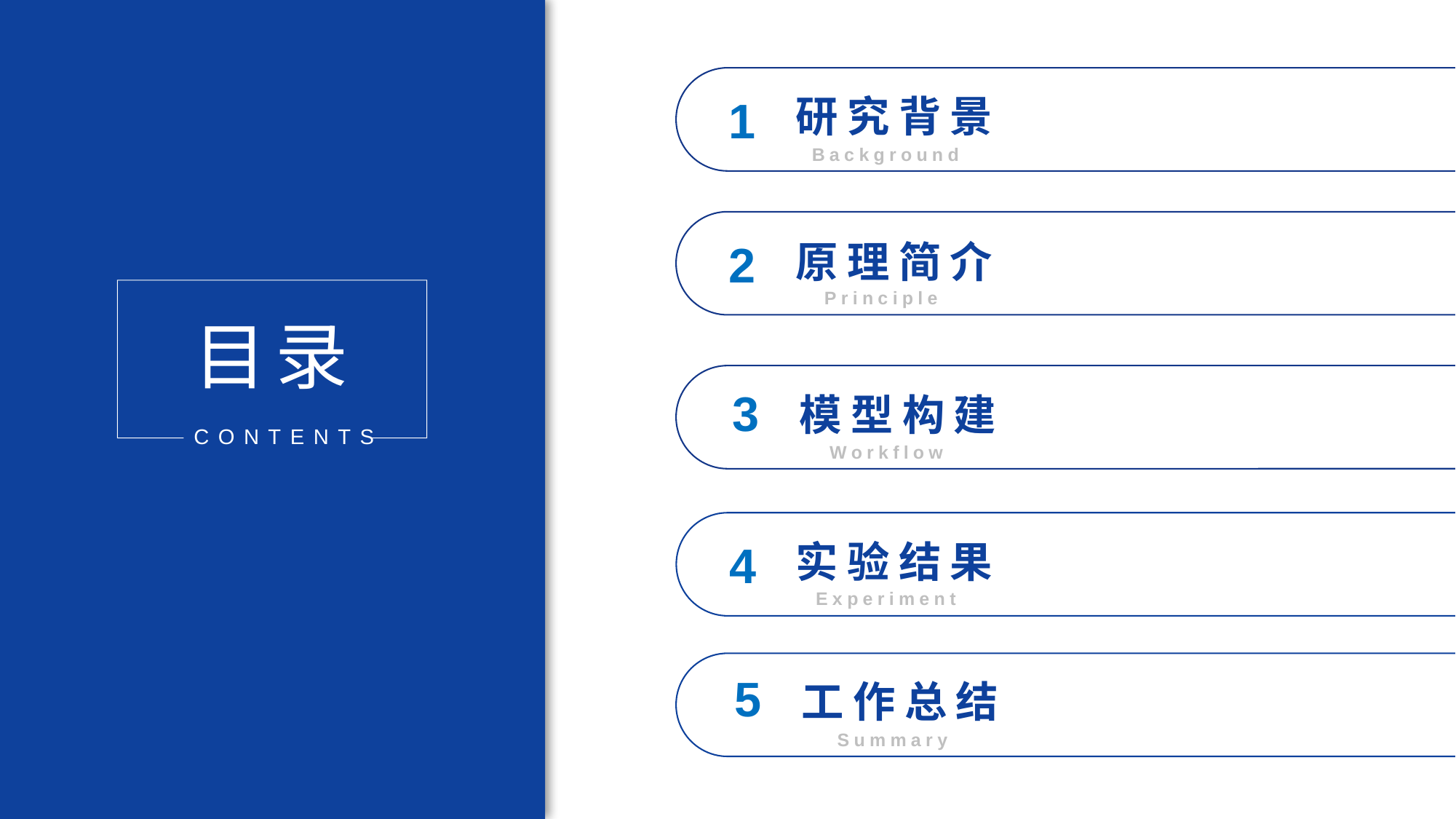

研究背景
1
Background

2
原理简介
Principle

目录

3
模型构建
Workflow
CONTENTS

4
实验结果
Experiment

5
工作总结
Summary